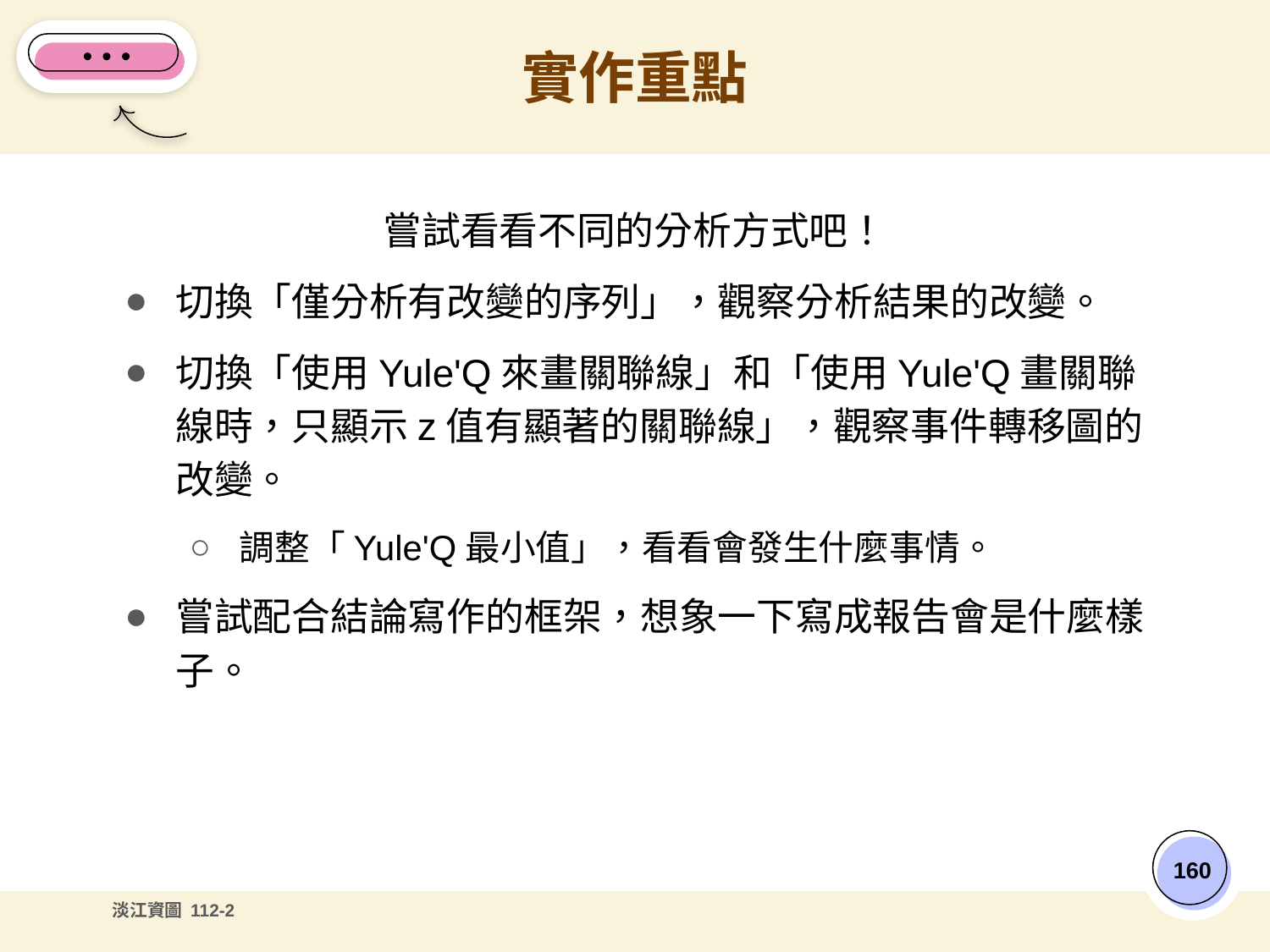

# 實作重點
嘗試看看不同的分析方式吧！
切換「僅分析有改變的序列」，觀察分析結果的改變。
切換「使用Yule'Q來畫關聯線」和「使用Yule'Q畫關聯線時，只顯示z值有顯著的關聯線」，觀察事件轉移圖的改變。
調整「Yule'Q最小值」，看看會發生什麼事情。
嘗試配合結論寫作的框架，想象一下寫成報告會是什麼樣子。
160